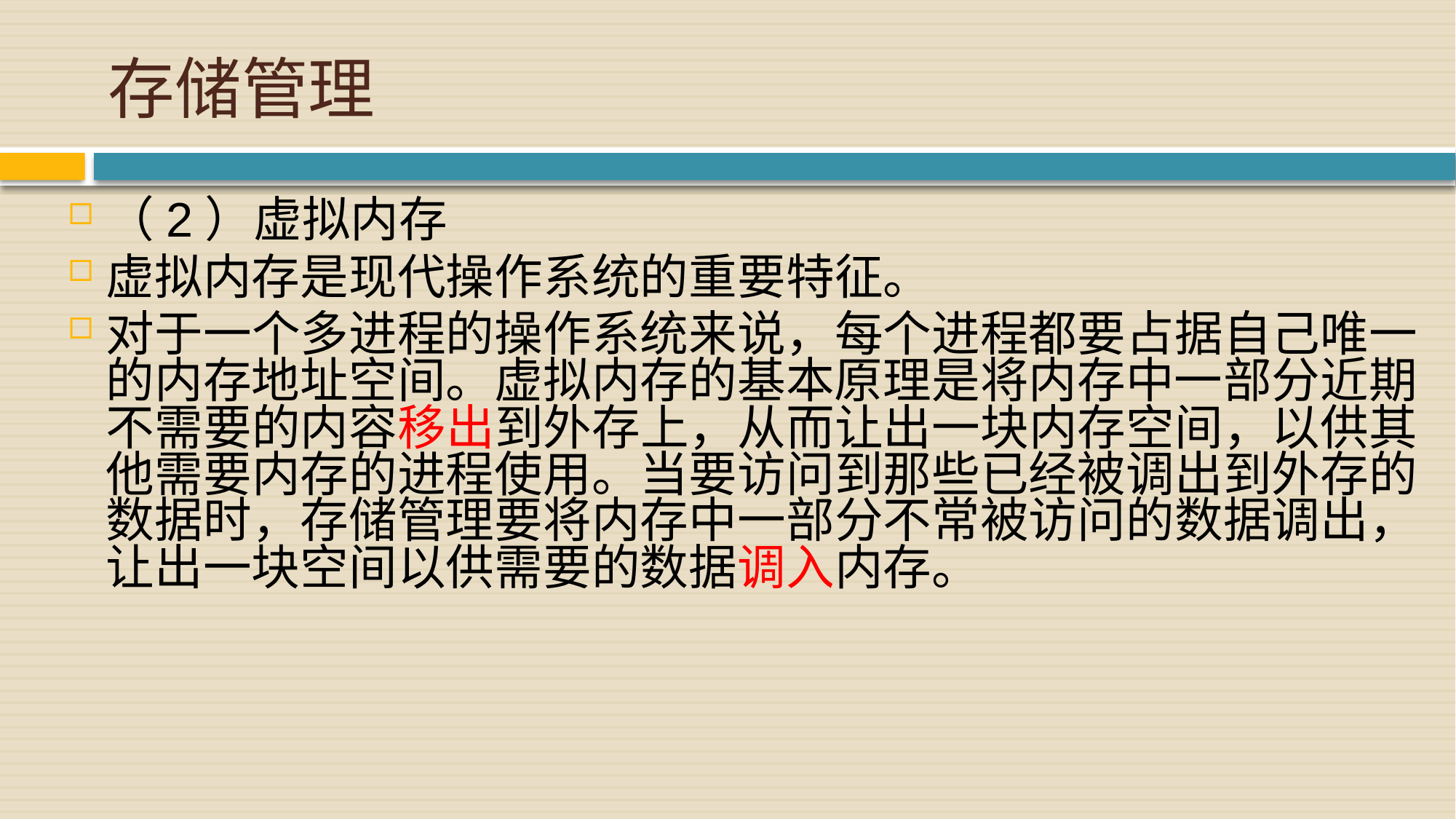

# 存储管理
（2）虚拟内存
虚拟内存是现代操作系统的重要特征。
对于一个多进程的操作系统来说，每个进程都要占据自己唯一的内存地址空间。虚拟内存的基本原理是将内存中一部分近期不需要的内容移出到外存上，从而让出一块内存空间，以供其他需要内存的进程使用。当要访问到那些已经被调出到外存的数据时，存储管理要将内存中一部分不常被访问的数据调出，让出一块空间以供需要的数据调入内存。